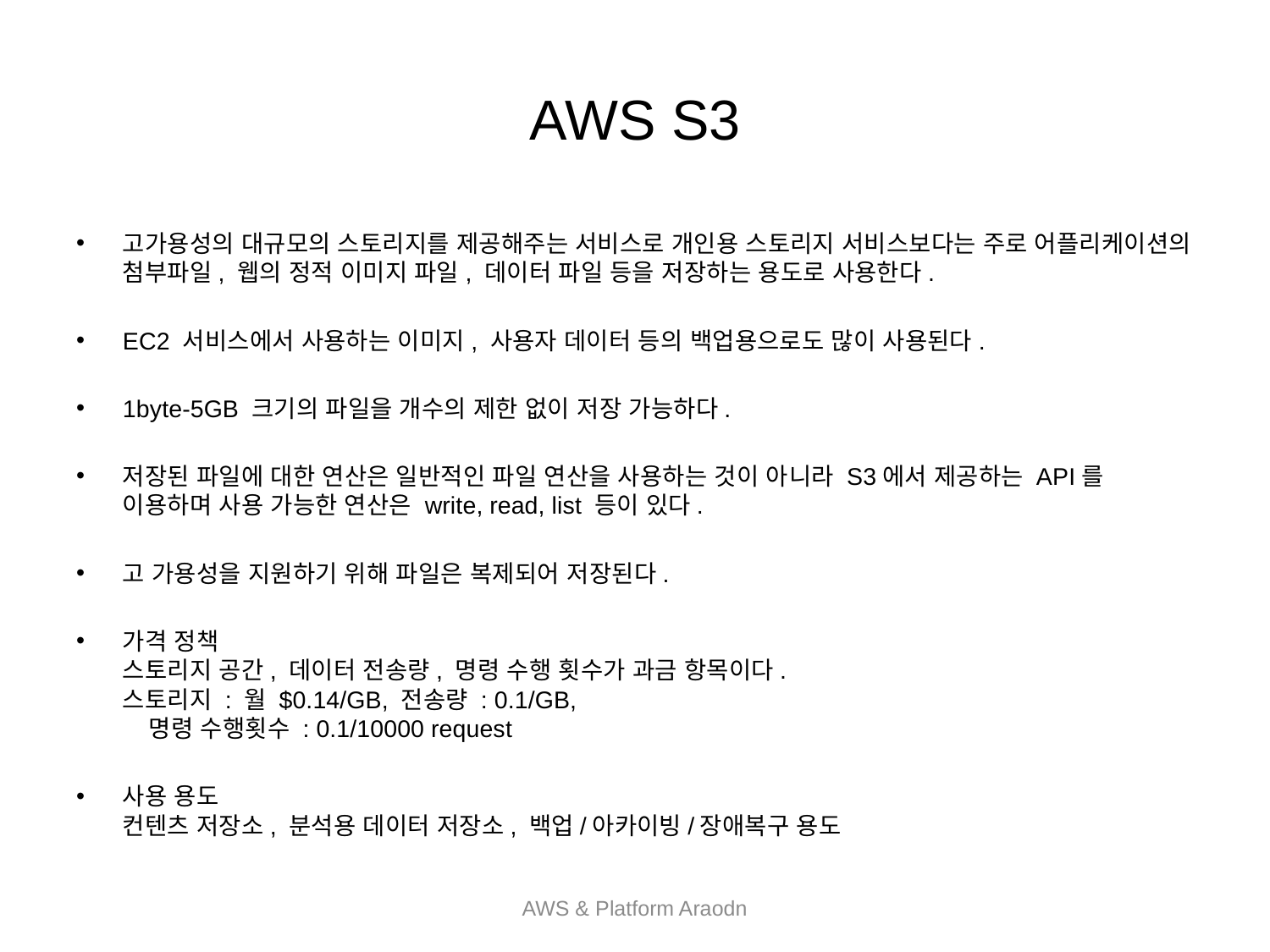

# AWS S3
고가용성의 대규모의 스토리지를 제공해주는 서비스로 개인용 스토리지 서비스보다는 주로 어플리케이션의 첨부파일, 웹의 정적 이미지 파일, 데이터 파일 등을 저장하는 용도로 사용한다.

EC2 서비스에서 사용하는 이미지, 사용자 데이터 등의 백업용으로도 많이 사용된다.

1byte-5GB 크기의 파일을 개수의 제한 없이 저장 가능하다.

저장된 파일에 대한 연산은 일반적인 파일 연산을 사용하는 것이 아니라 S3에서 제공하는 API를 이용하며 사용 가능한 연산은 write, read, list 등이 있다.

고 가용성을 지원하기 위해 파일은 복제되어 저장된다.

가격 정책
스토리지 공간, 데이터 전송량, 명령 수행 횟수가 과금 항목이다.
스토리지 : 월 $0.14/GB, 전송량 : 0.1/GB,
   명령 수행횟수 : 0.1/10000 request

사용 용도
컨텐츠 저장소, 분석용 데이터 저장소, 백업/아카이빙/장애복구 용도
AWS & Platform Araodn